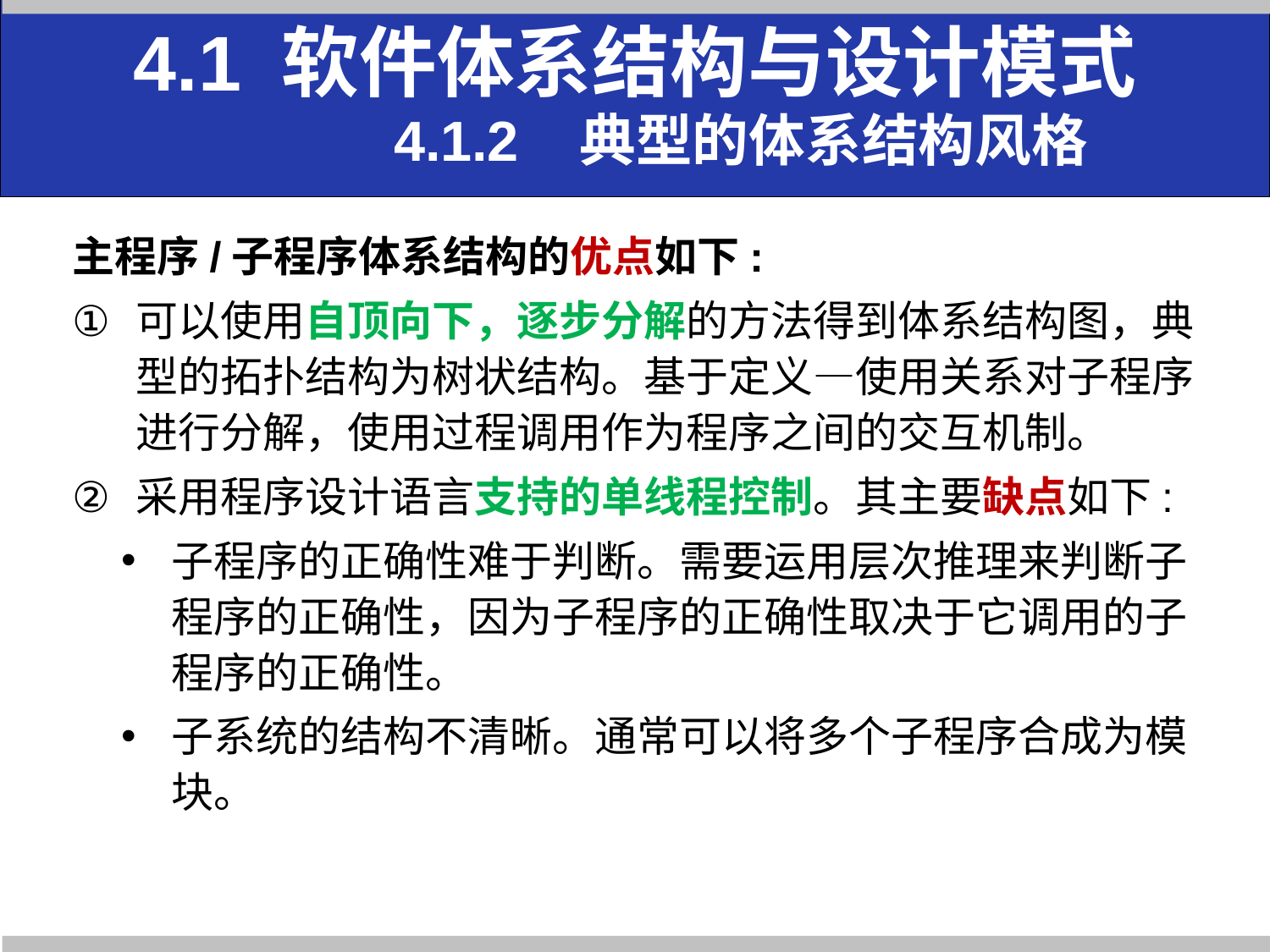

4.1 软件体系结构与设计模式
           4.1.2   典型的体系结构风格
主程序/子程序体系结构的优点如下:
可以使用自顶向下，逐步分解的方法得到体系结构图，典型的拓扑结构为树状结构。基于定义—使用关系对子程序进行分解，使用过程调用作为程序之间的交互机制。
采用程序设计语言支持的单线程控制。其主要缺点如下:
子程序的正确性难于判断。需要运用层次推理来判断子程序的正确性，因为子程序的正确性取决于它调用的子程序的正确性。
子系统的结构不清晰。通常可以将多个子程序合成为模块。
400